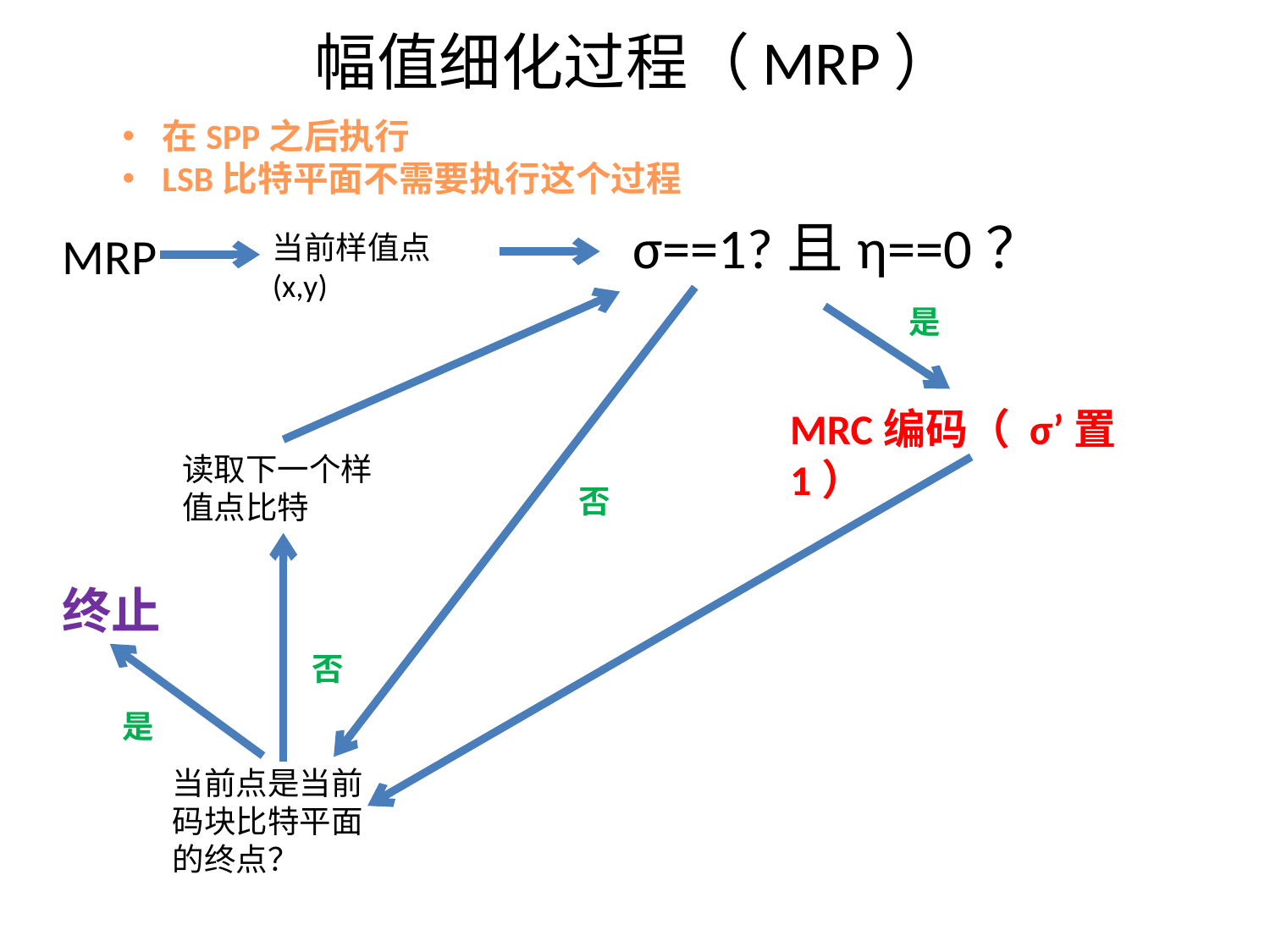

# 幅值细化过程（MRP）
在SPP之后执行
LSB比特平面不需要执行这个过程
σ==1?且η==0？
MRP
当前样值点(x,y)
是
MRC编码（ σ’置1）
读取下一个样值点比特
否
终止
否
是
当前点是当前码块比特平面的终点？